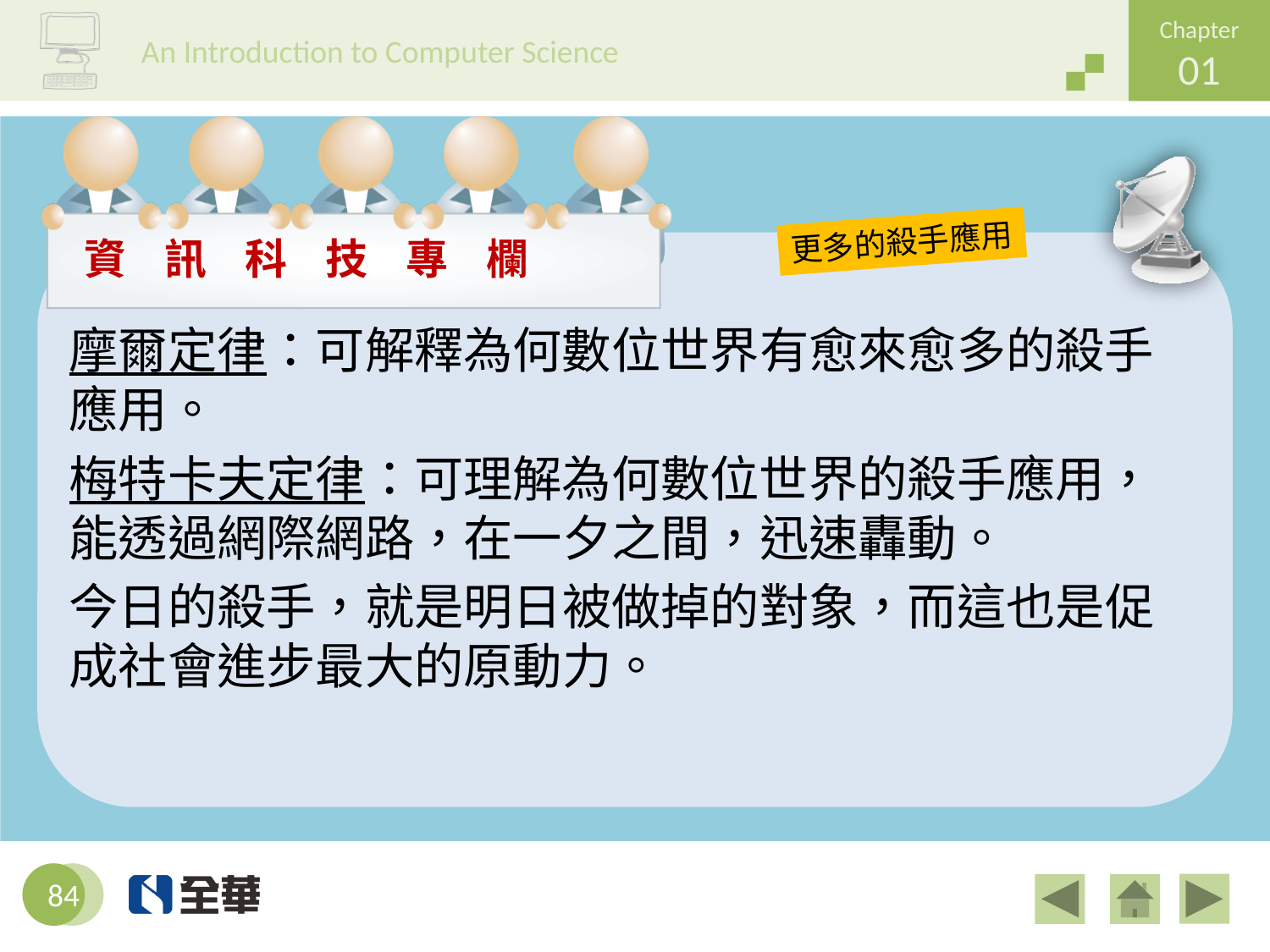

更多的殺手應用
摩爾定律：可解釋為何數位世界有愈來愈多的殺手應用。
梅特卡夫定律：可理解為何數位世界的殺手應用，能透過網際網路，在一夕之間，迅速轟動。
今日的殺手，就是明日被做掉的對象，而這也是促成社會進步最大的原動力。